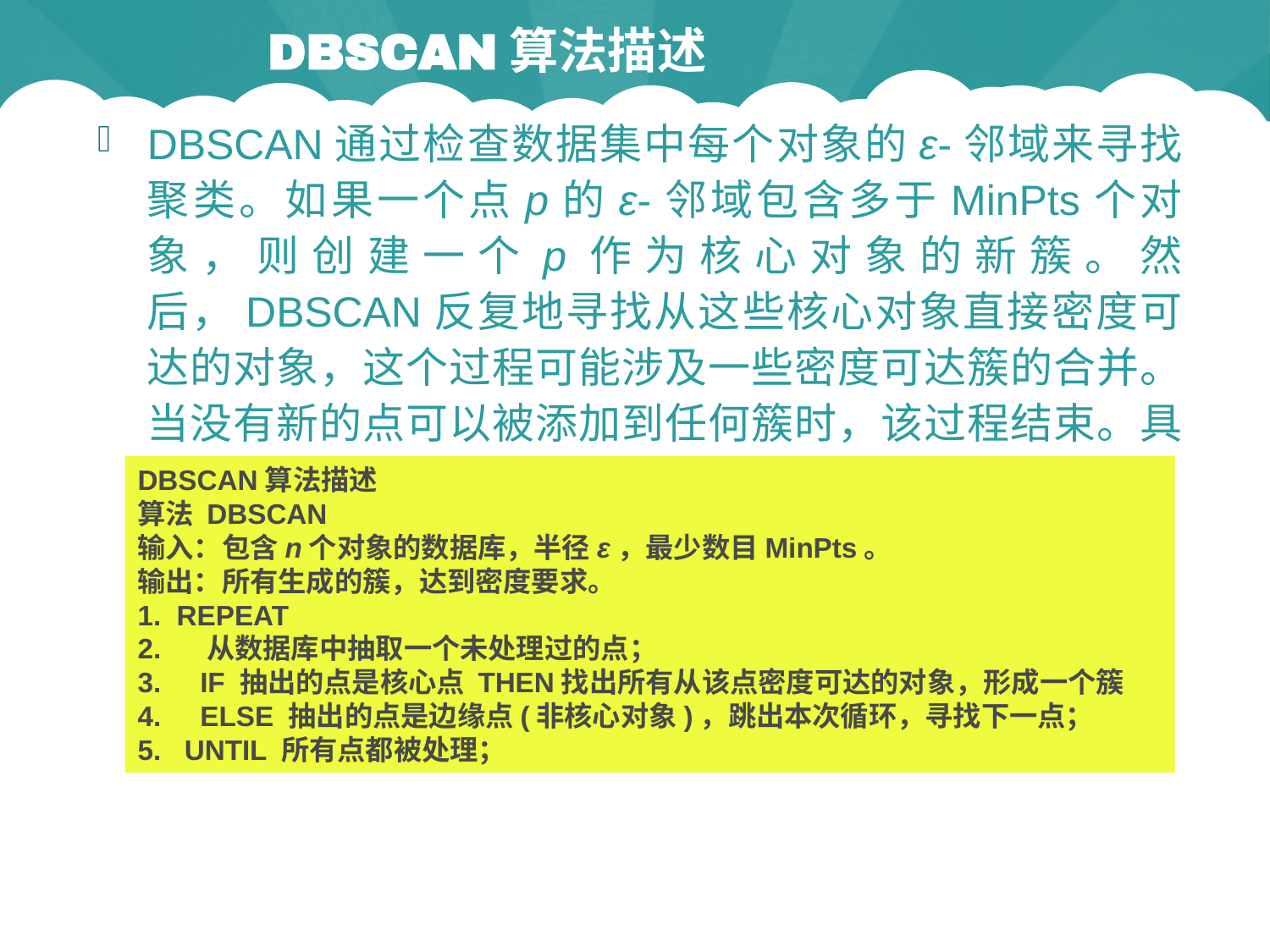

# DBSCAN算法描述
DBSCAN通过检查数据集中每个对象的ε-邻域来寻找聚类。如果一个点p的ε-邻域包含多于MinPts个对象，则创建一个p作为核心对象的新簇。然后，DBSCAN反复地寻找从这些核心对象直接密度可达的对象，这个过程可能涉及一些密度可达簇的合并。当没有新的点可以被添加到任何簇时，该过程结束。具体如下：
DBSCAN算法描述
算法 DBSCAN
输入：包含n个对象的数据库，半径ε，最少数目MinPts。
输出：所有生成的簇，达到密度要求。
1.  REPEAT
2.     从数据库中抽取一个未处理过的点；
3.     IF 抽出的点是核心点 THEN找出所有从该点密度可达的对象，形成一个簇
4.     ELSE 抽出的点是边缘点(非核心对象)，跳出本次循环，寻找下一点；
5.   UNTIL 所有点都被处理；